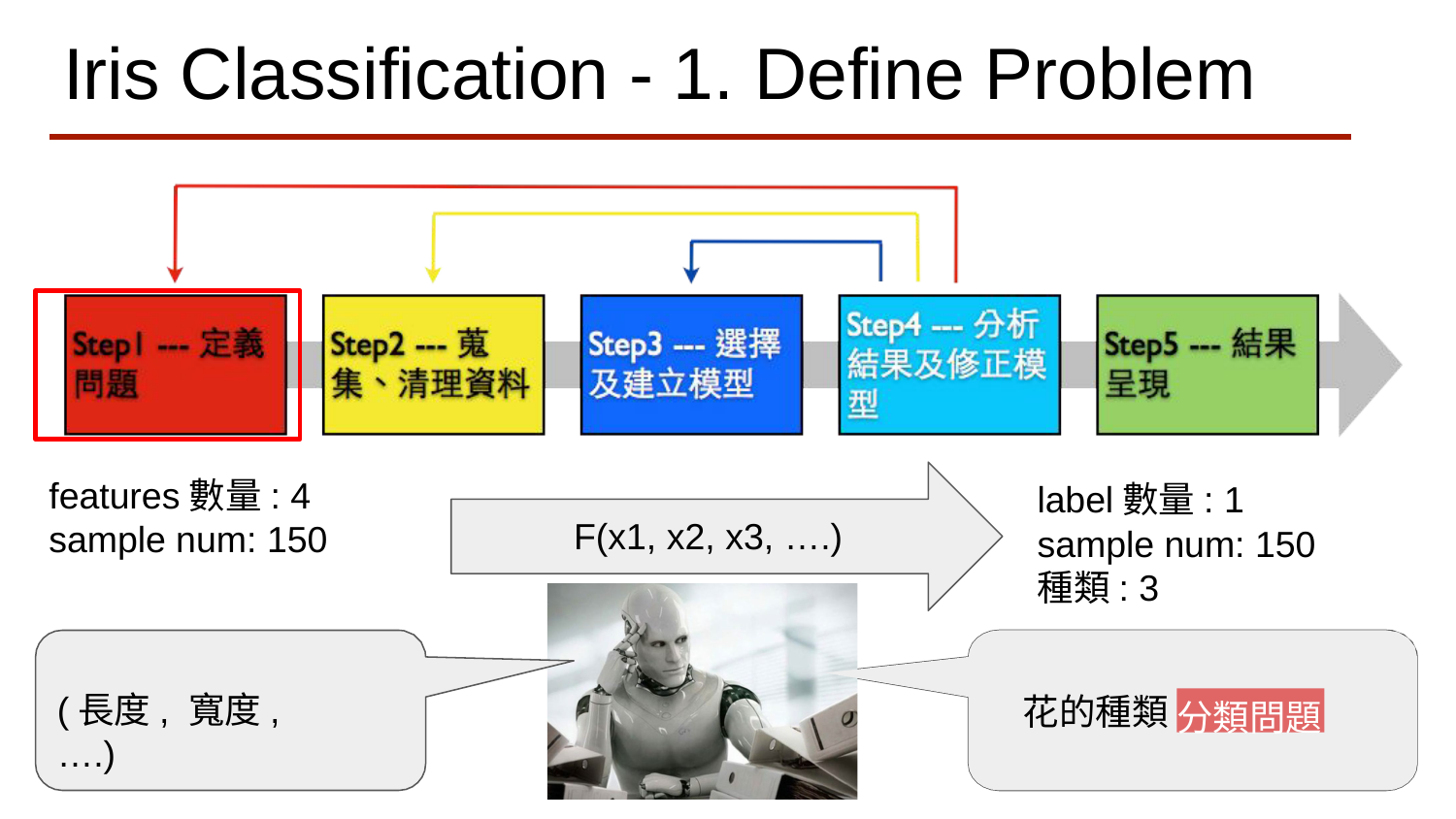

# Iris Classification - 1. Define Problem

features數量: 4
sample num: 150
label數量: 1
sample num: 150
種類: 3
F(x1, x2, x3, ….)

(長度, 寬度, ….)
花的種類
分類問題